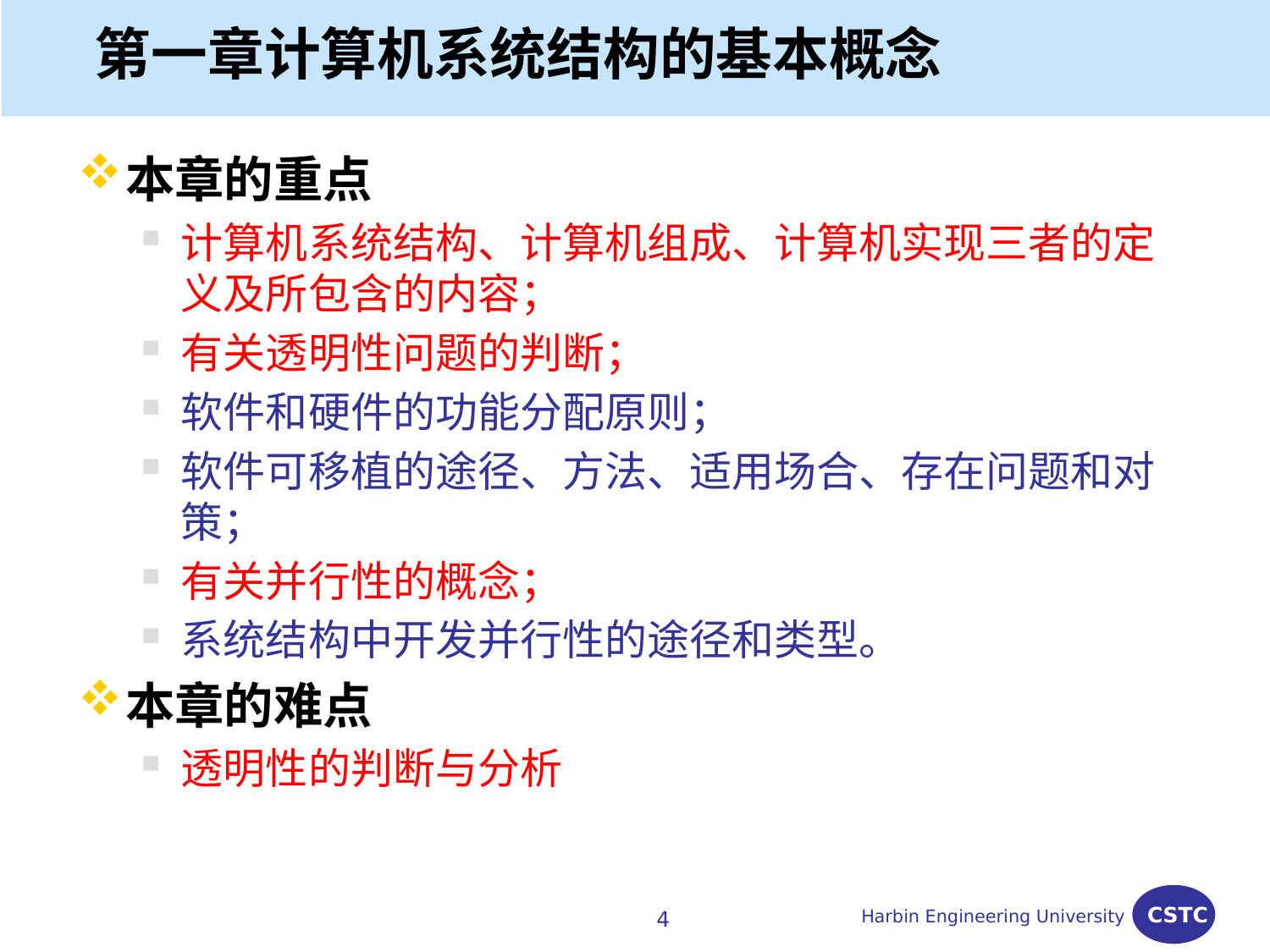

# 第一章计算机系统结构的基本概念
本章的重点
计算机系统结构、计算机组成、计算机实现三者的定义及所包含的内容；
有关透明性问题的判断；
软件和硬件的功能分配原则；
软件可移植的途径、方法、适用场合、存在问题和对策；
有关并行性的概念；
系统结构中开发并行性的途径和类型。
本章的难点
透明性的判断与分析
4
Harbin Engineering University